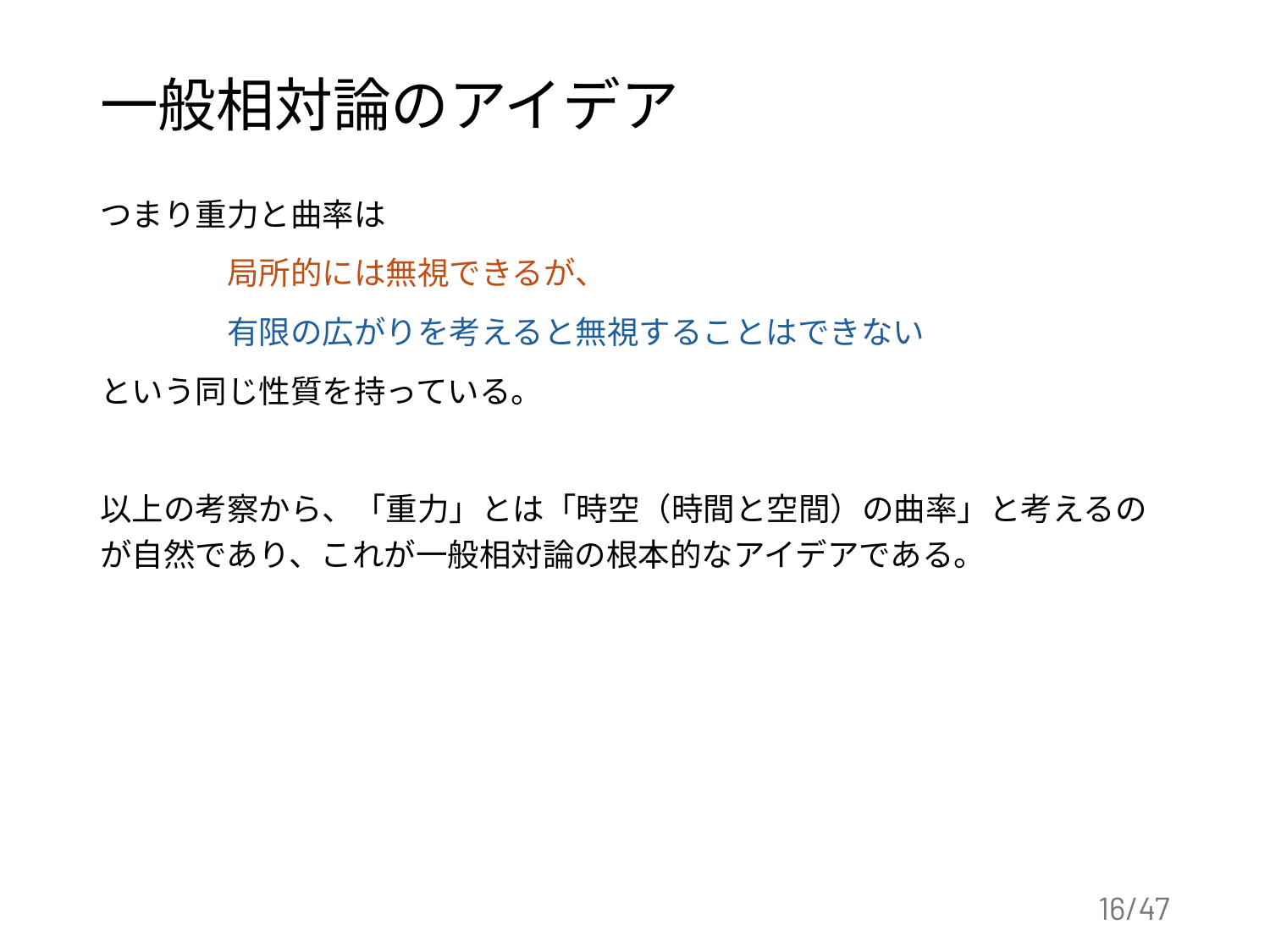

# 一般相対論のアイデア
つまり重力と曲率は
	局所的には無視できるが、
	有限の広がりを考えると無視することはできない
という同じ性質を持っている。

以上の考察から、「重力」とは「時空（時間と空間）の曲率」と考えるのが自然であり、これが一般相対論の根本的なアイデアである。
16/47